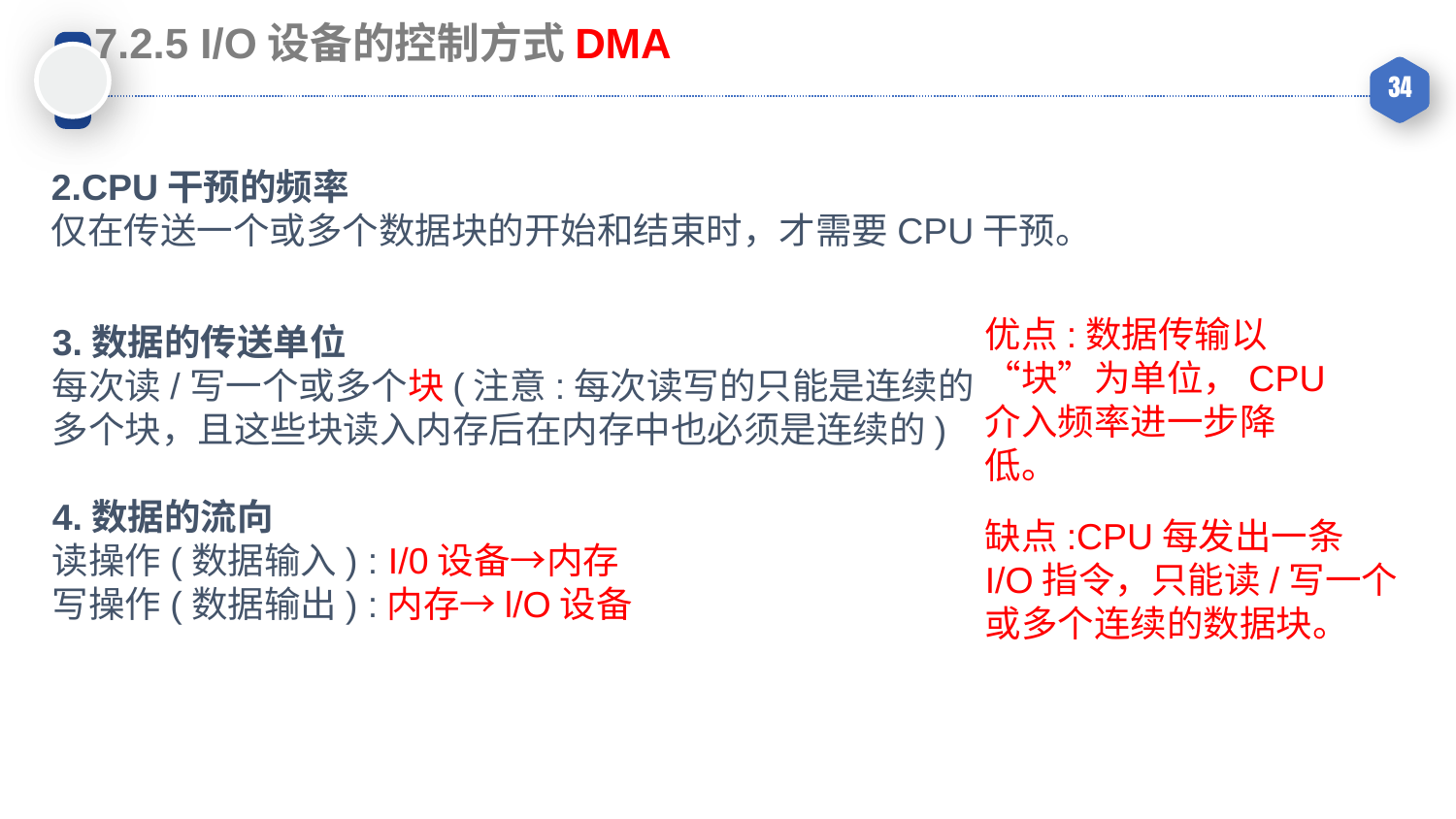

7.2.5 I/O设备的控制方式DMA
2.CPU干预的频率
仅在传送一个或多个数据块的开始和结束时，才需要CPU干预。
优点:数据传输以“块”为单位，CPU介入频率进一步降低。
3.数据的传送单位
每次读/写一个或多个块(注意:每次读写的只能是连续的多个块，且这些块读入内存后在内存中也必须是连续的)

4.数据的流向
读操作(数据输入) : I/0设备→内存
写操作(数据输出) :内存→l/O设备
缺点:CPU每发出一条I/O指令，只能读/写一个或多个连续的数据块。